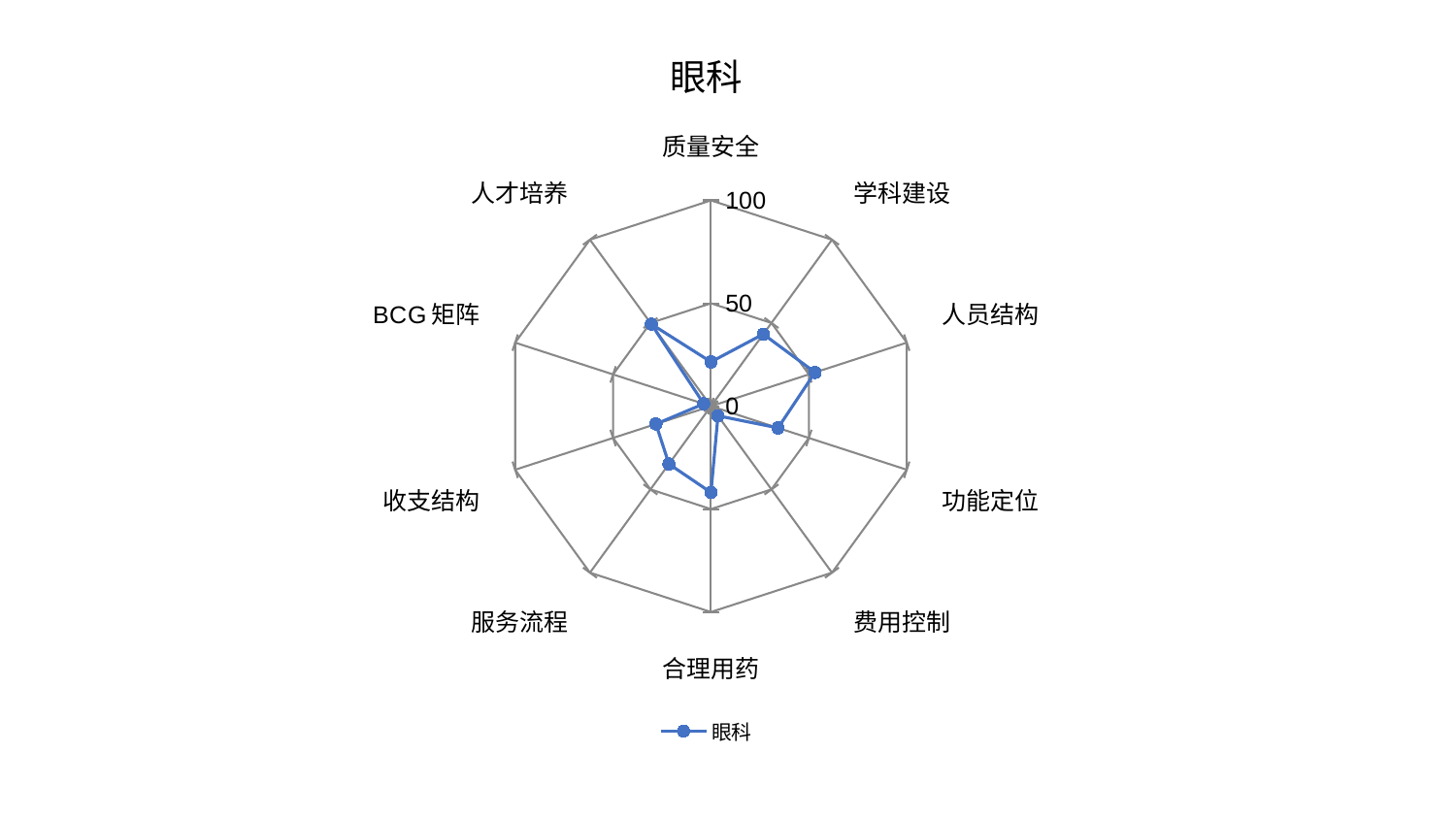

### Chart: 眼科

| Category | 眼科 |
|---|---|
| 质量安全 | 21.521696168359206 |
| 学科建设 | 43.28349009388873 |
| 人员结构 | 53.154505029495915 |
| 功能定位 | 34.22344976581615 |
| 费用控制 | 5.807732916892778 |
| 合理用药 | 41.93369903578422 |
| 服务流程 | 34.73360678683824 |
| 收支结构 | 28.107576520078307 |
| BCG矩阵 | 3.6834507862234838 |
| 人才培养 | 49.2936163677482 |
108